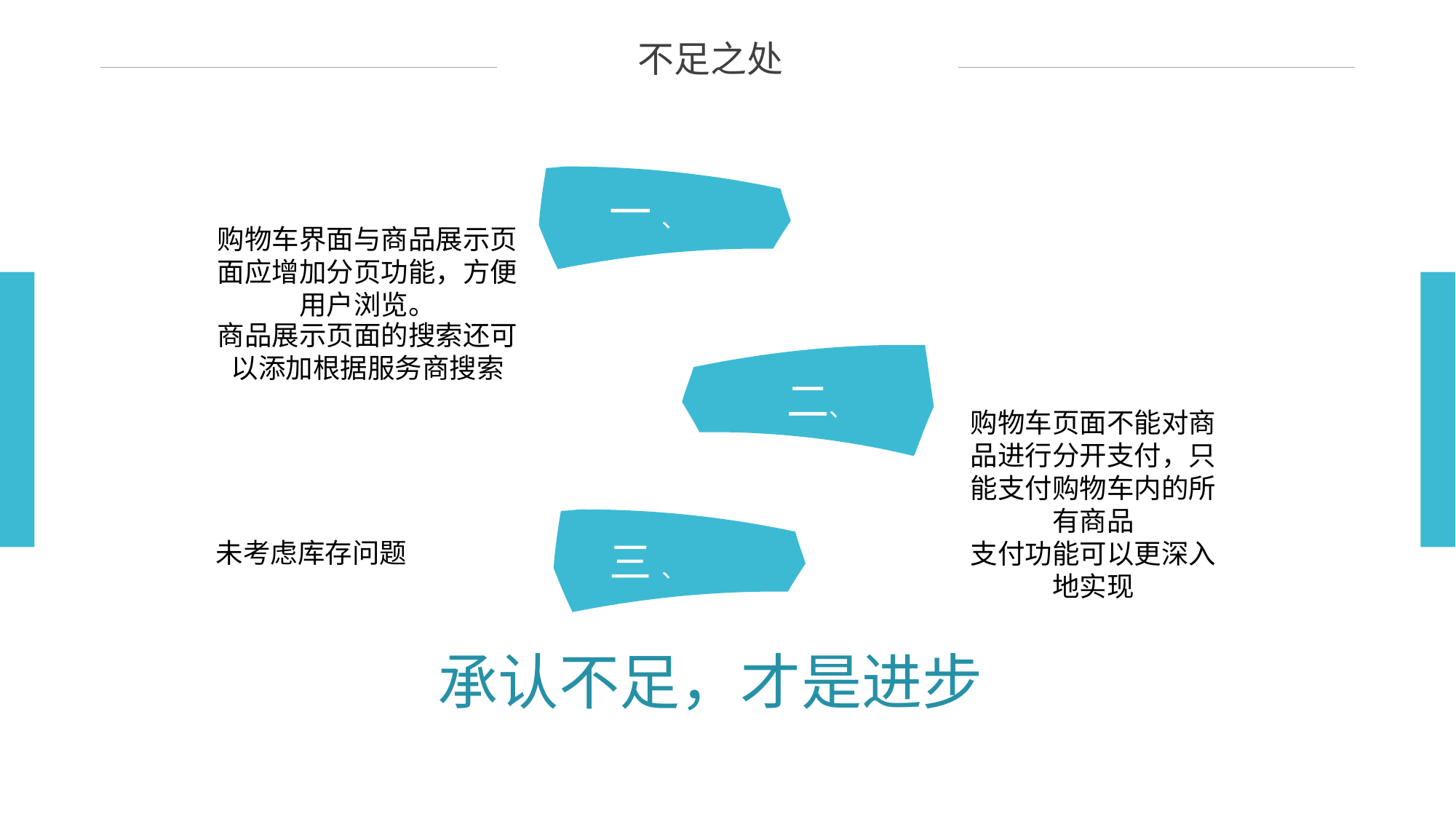

不足之处

一 、
购物车界面与商品展示页面应增加分页功能，方便用户浏览。

商品展示页面的搜索还可以添加根据服务商搜索

二、
购物车页面不能对商品进行分开支付，只能支付购物车内的所有商品
支付功能可以更深入地实现

三 、
未考虑库存问题

四、
承认不足，才是进步